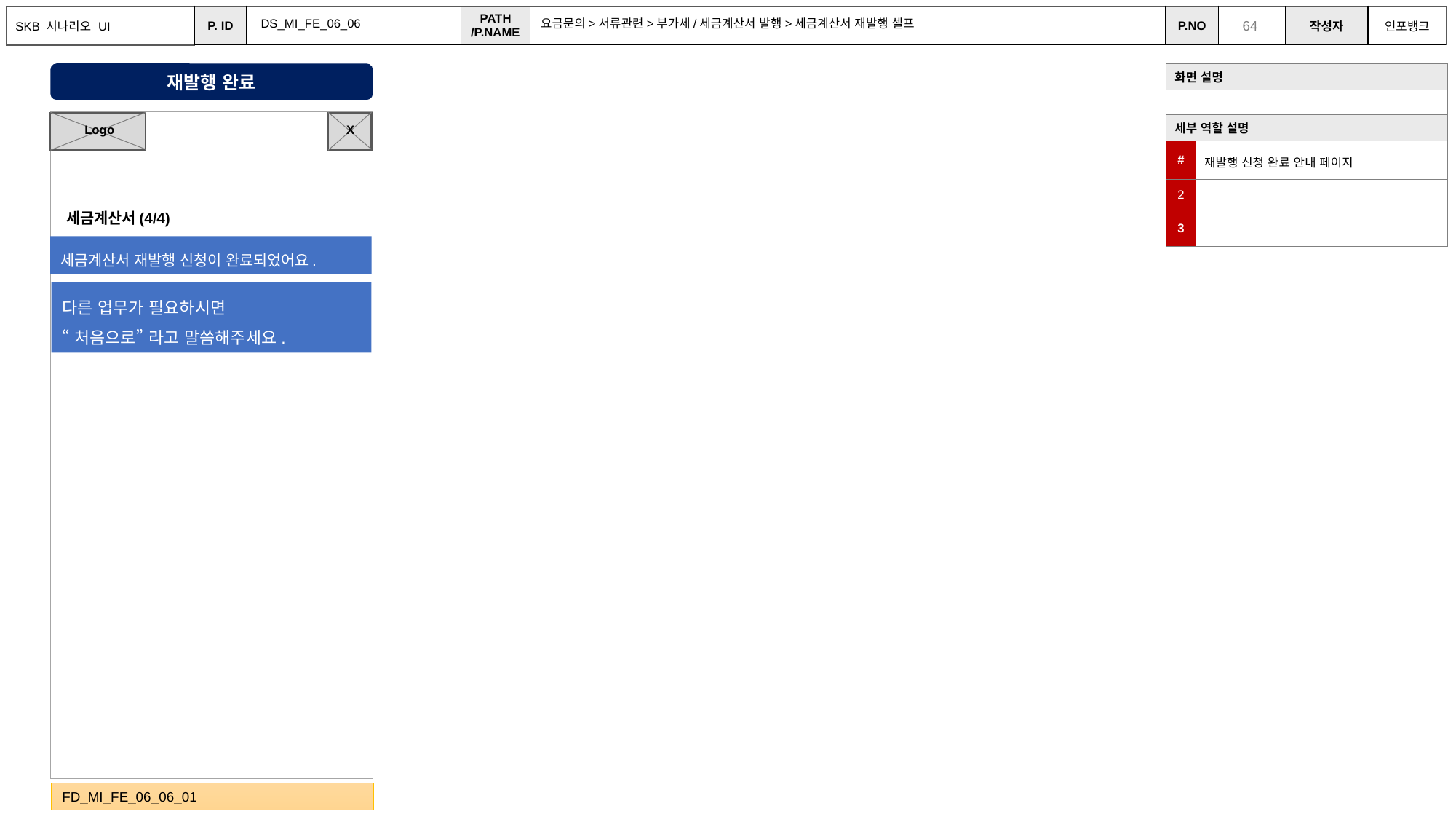

DS_MI_FE_06_06
요금문의>서류관련>부가세/세금계산서 발행>세금계산서 재발행 셀프
재발행 완료
| 화면 설명 |  |
| --- | --- |
|  |  |
| 세부 역할 설명 |  |
| # | 재발행 신청 완료 안내 페이지 |
| 2 |  |
| 3 |  |

X

Logo
세금계산서(4/4)
세금계산서 재발행 신청이 완료되었어요.
다른 업무가 필요하시면
“처음으로” 라고 말씀해주세요.
FD_MI_FE_06_06_01